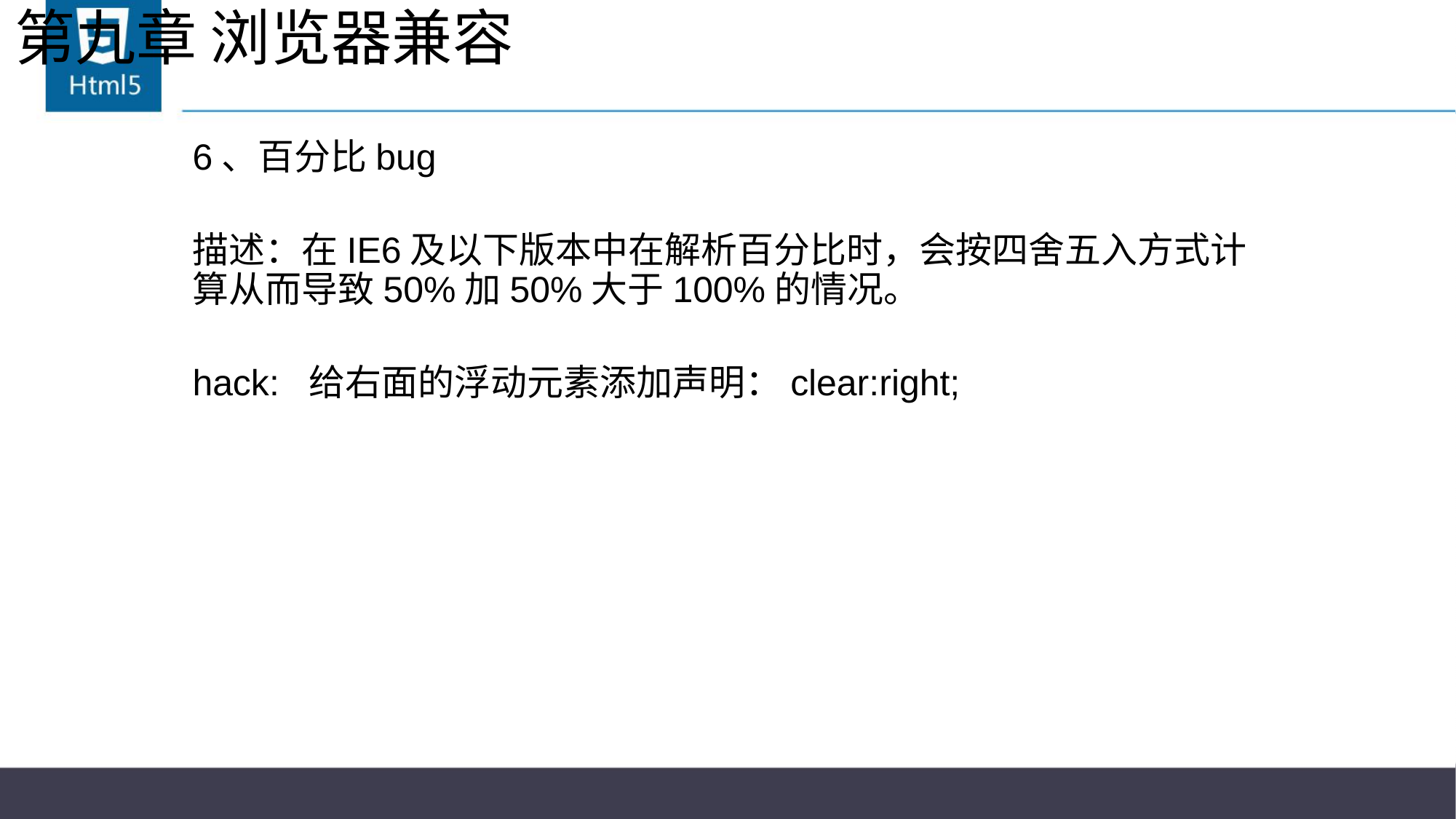

# 第九章 浏览器兼容
6、百分比bug

描述：在IE6及以下版本中在解析百分比时，会按四舍五入方式计算从而导致50%加50%大于100%的情况。

hack:  给右面的浮动元素添加声明：clear:right;